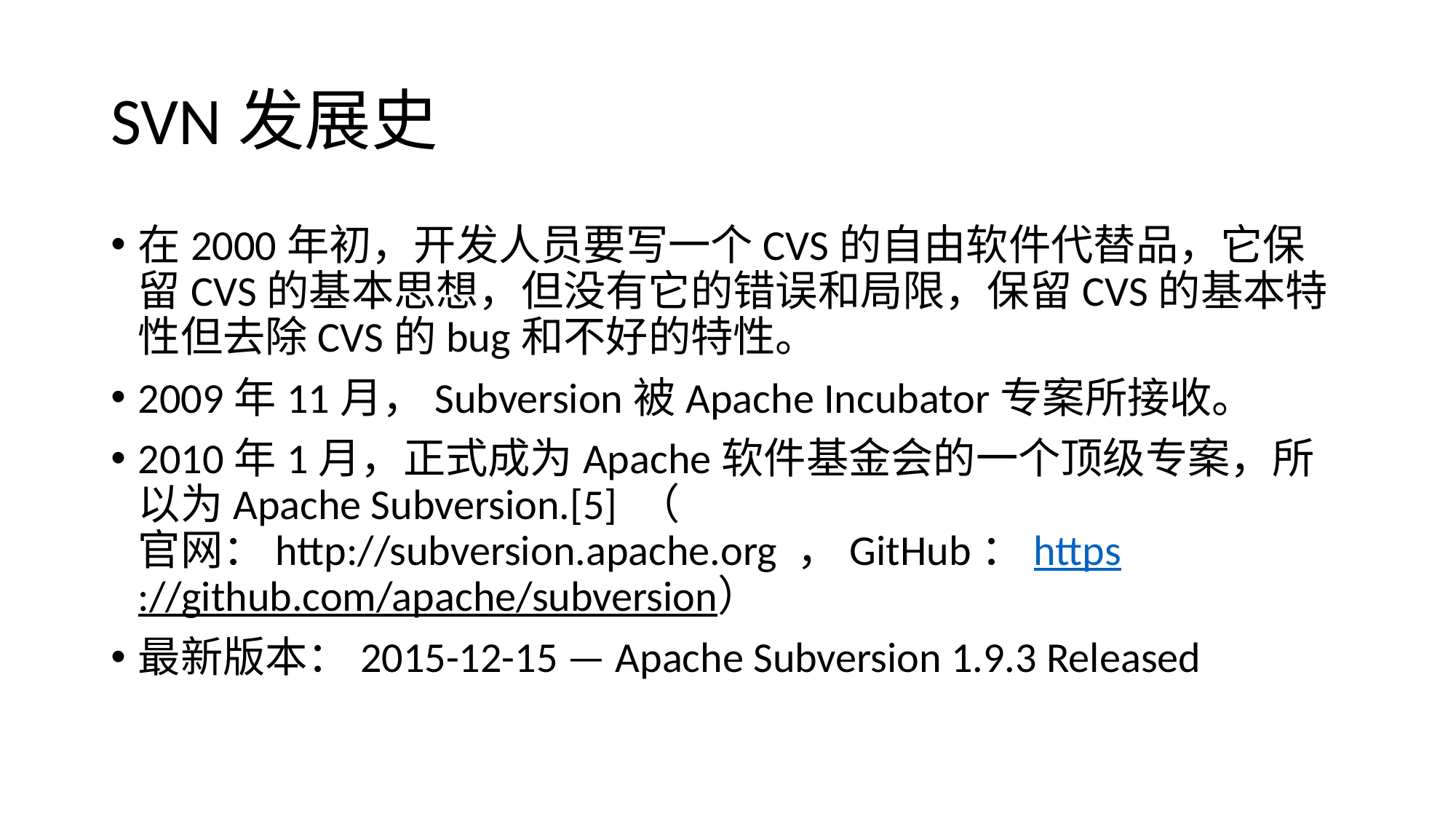

# SVN发展史
在2000年初，开发人员要写一个CVS的自由软件代替品，它保留CVS的基本思想，但没有它的错误和局限，保留CVS的基本特性但去除CVS的bug和不好的特性。
2009年11月，Subversion被Apache Incubator专案所接收。
2010年1月，正式成为Apache软件基金会的一个顶级专案，所以为Apache Subversion.[5] （ 官网：http://subversion.apache.org ，GitHub：https://github.com/apache/subversion）
最新版本：2015-12-15 — Apache Subversion 1.9.3 Released